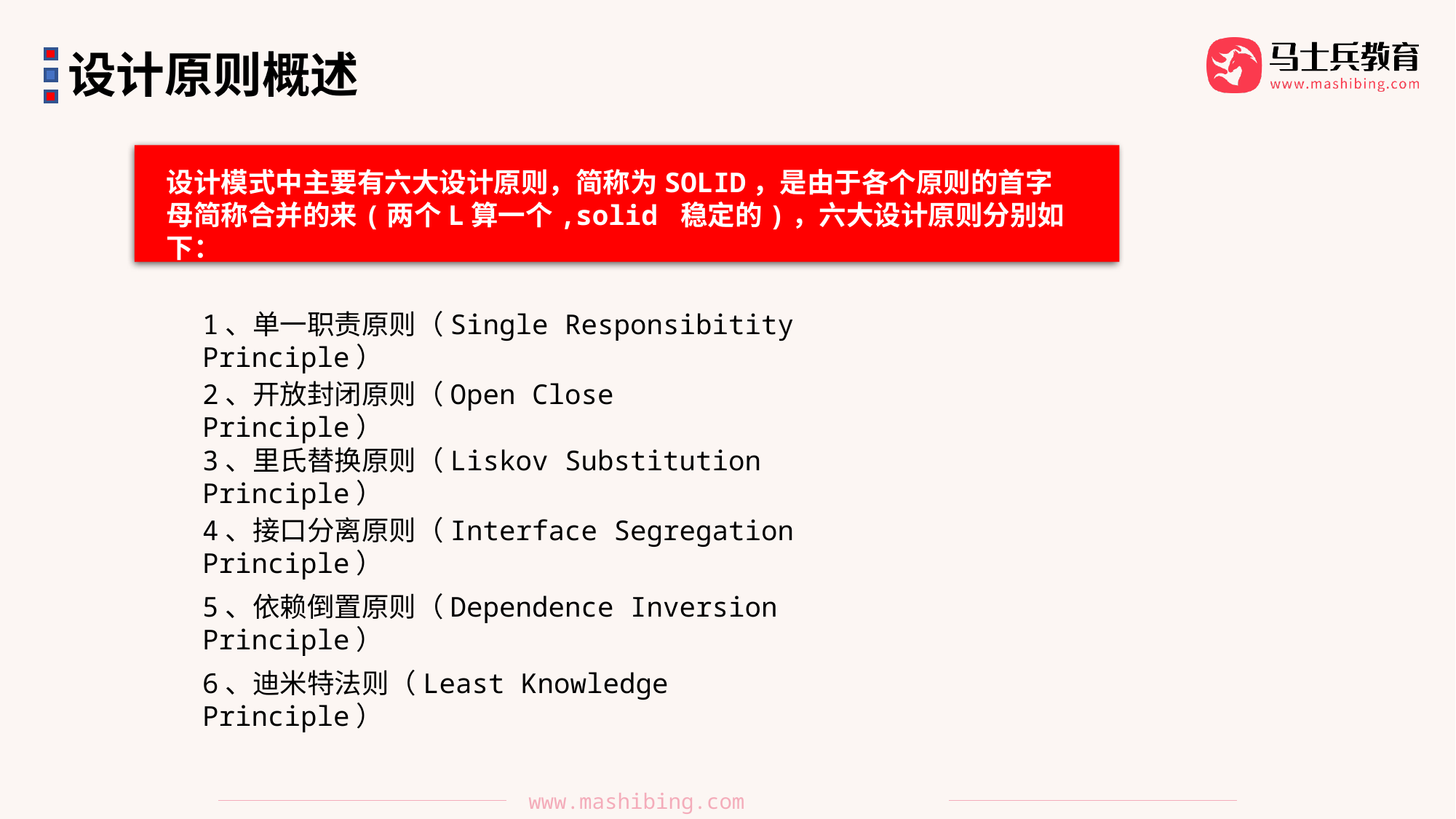

设计原则概述

设计模式中主要有六大设计原则，简称为SOLID，是由于各个原则的首字母简称合并的来(两个L算一个,solid 稳定的)，六大设计原则分别如下：
1、单一职责原则（Single Responsibitity Principle）
2、开放封闭原则（Open Close Principle）
3、里氏替换原则（Liskov Substitution Principle）
4、接口分离原则（Interface Segregation Principle）
5、依赖倒置原则（Dependence Inversion Principle）
6、迪米特法则（Least Knowledge Principle）